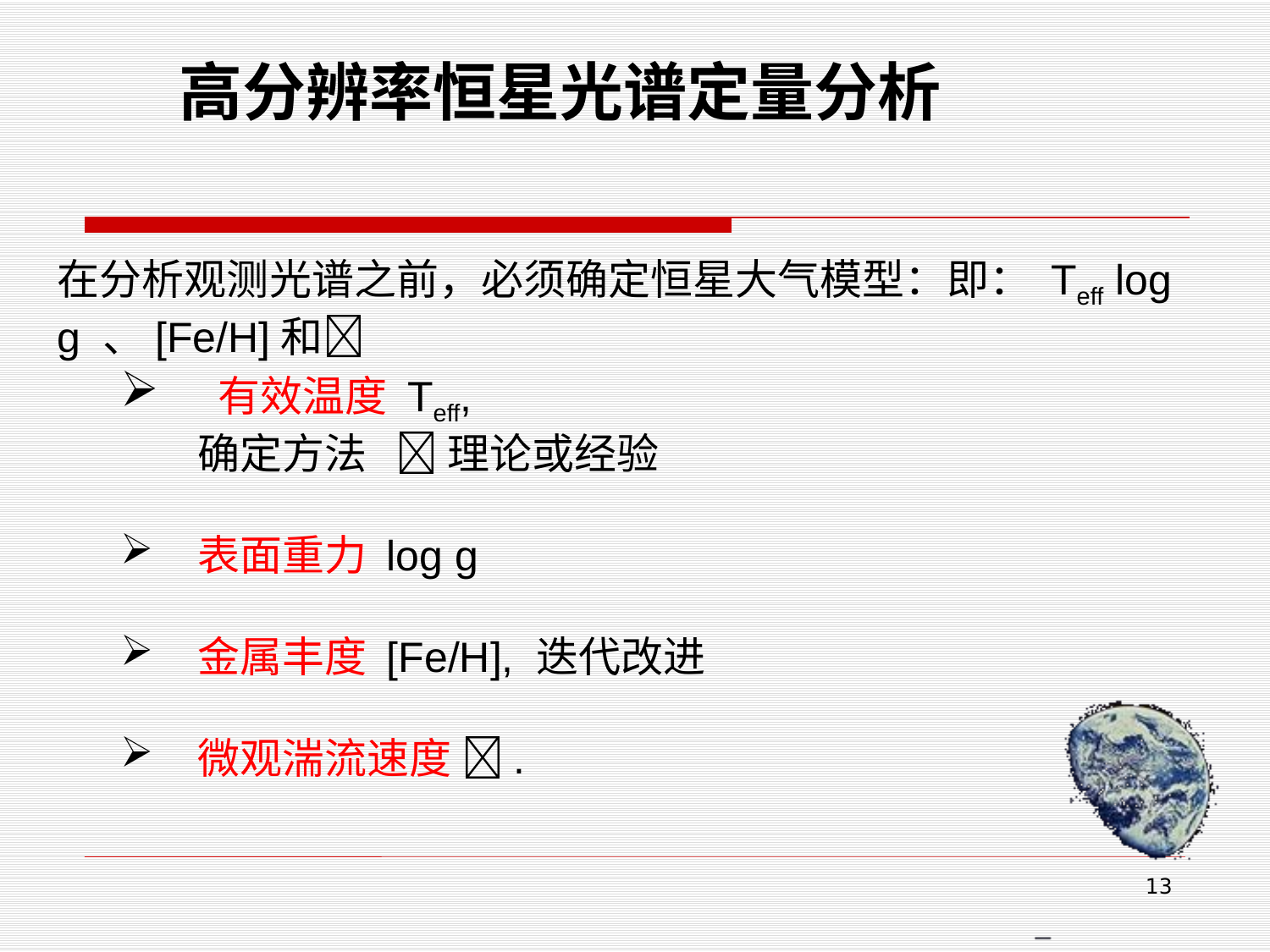

高分辨率恒星光谱定量分析
在分析观测光谱之前，必须确定恒星大气模型：即： Teff log g 、[Fe/H]和ξ

  有效温度 Teff,
       确定方法   ⇒ 理论或经验

  表面重力 log g

  金属丰度 [Fe/H], 迭代改进

  微观湍流速度 ξ.
13